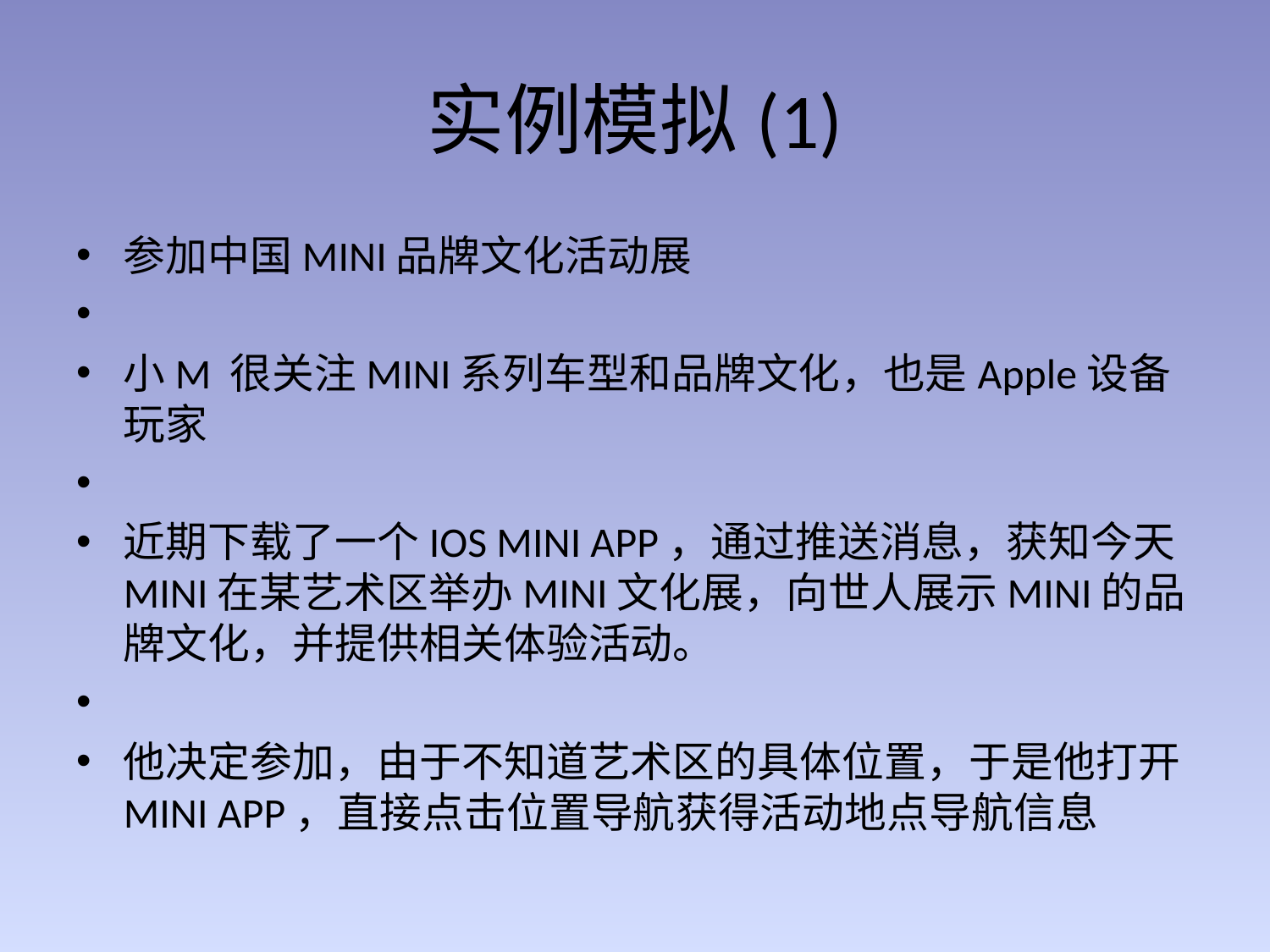

# 实例模拟(1)
参加中国MINI品牌文化活动展

小M 很关注MINI系列车型和品牌文化，也是Apple设备玩家

近期下载了一个IOS MINI APP，通过推送消息，获知今天MINI在某艺术区举办MINI文化展，向世人展示MINI的品牌文化，并提供相关体验活动。

他决定参加，由于不知道艺术区的具体位置，于是他打开MINI APP，直接点击位置导航获得活动地点导航信息